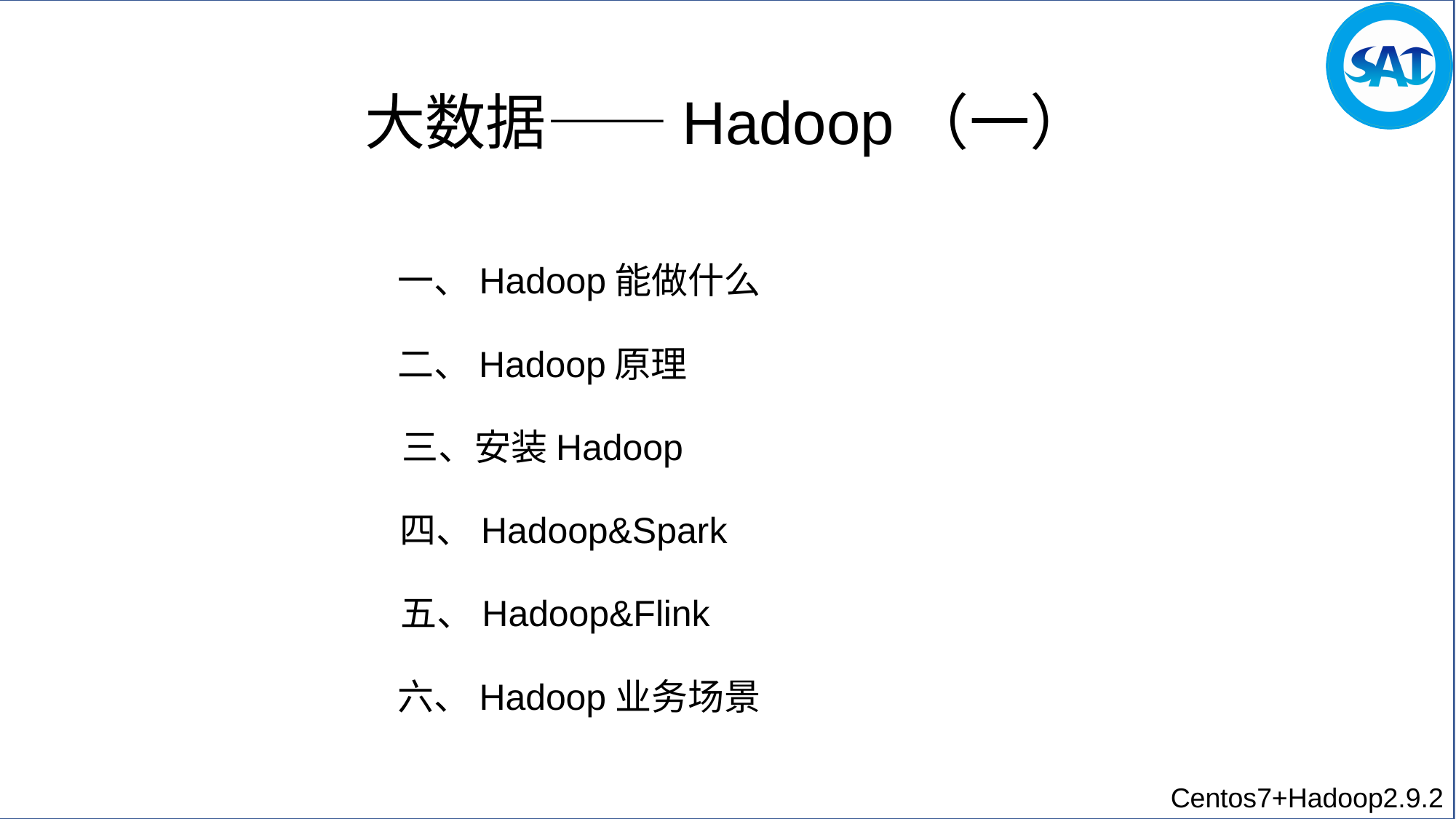

大数据——Hadoop（一）
一、Hadoop能做什么
二、Hadoop原理
三、安装Hadoop
四、Hadoop&Spark
五、Hadoop&Flink
六、Hadoop业务场景
Centos7+Hadoop2.9.2